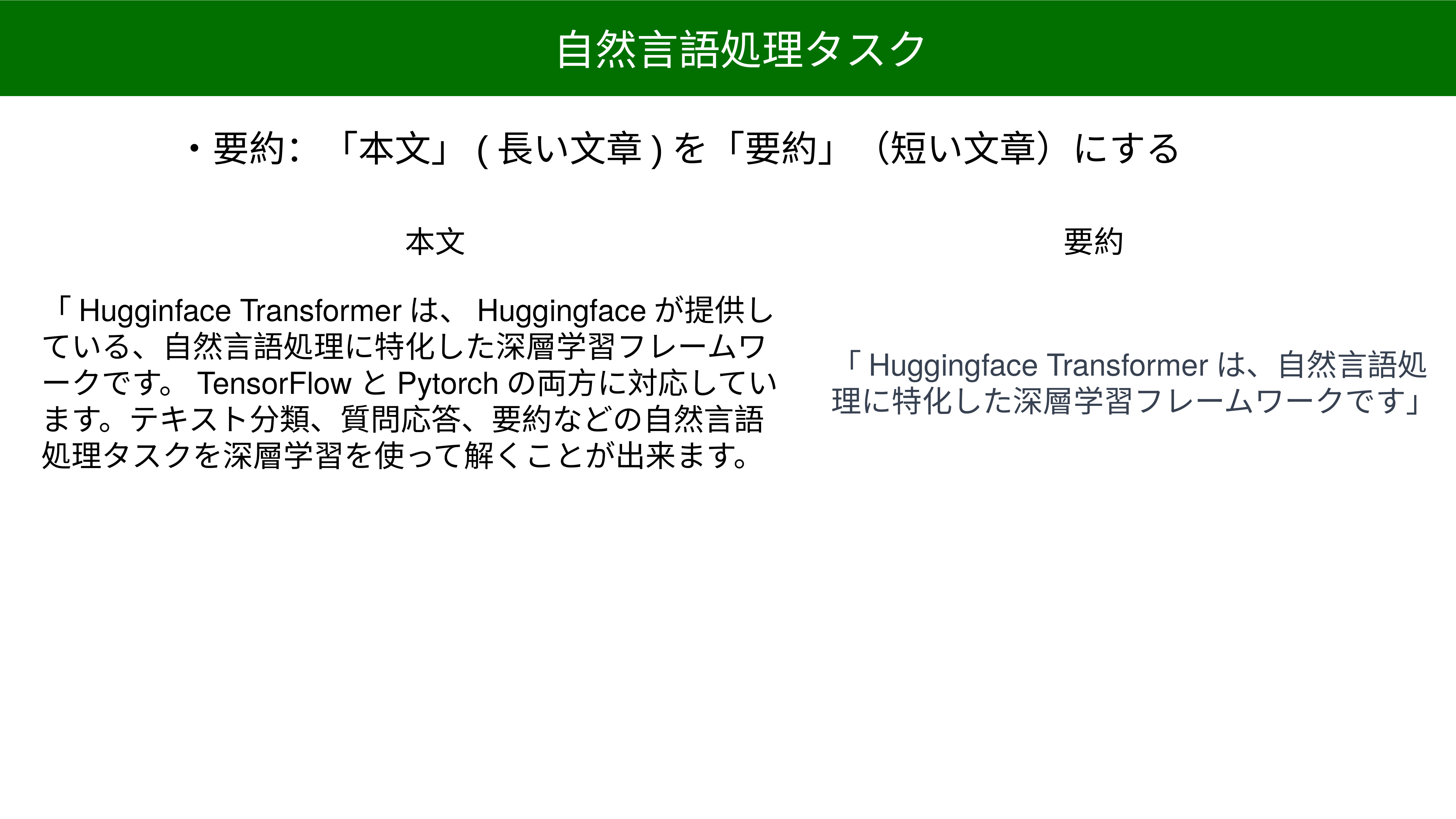

自然言語処理タスク
・要約：「本文」(長い文章)を「要約」（短い文章）にする
本文
要約
「Hugginface Transformerは、Huggingfaceが提供している、自然言語処理に特化した深層学習フレームワークです。TensorFlowとPytorchの両方に対応しています。テキスト分類、質問応答、要約などの自然言語処理タスクを深層学習を使って解くことが出来ます。
「Huggingface Transformerは、自然言語処理に特化した深層学習フレームワークです」